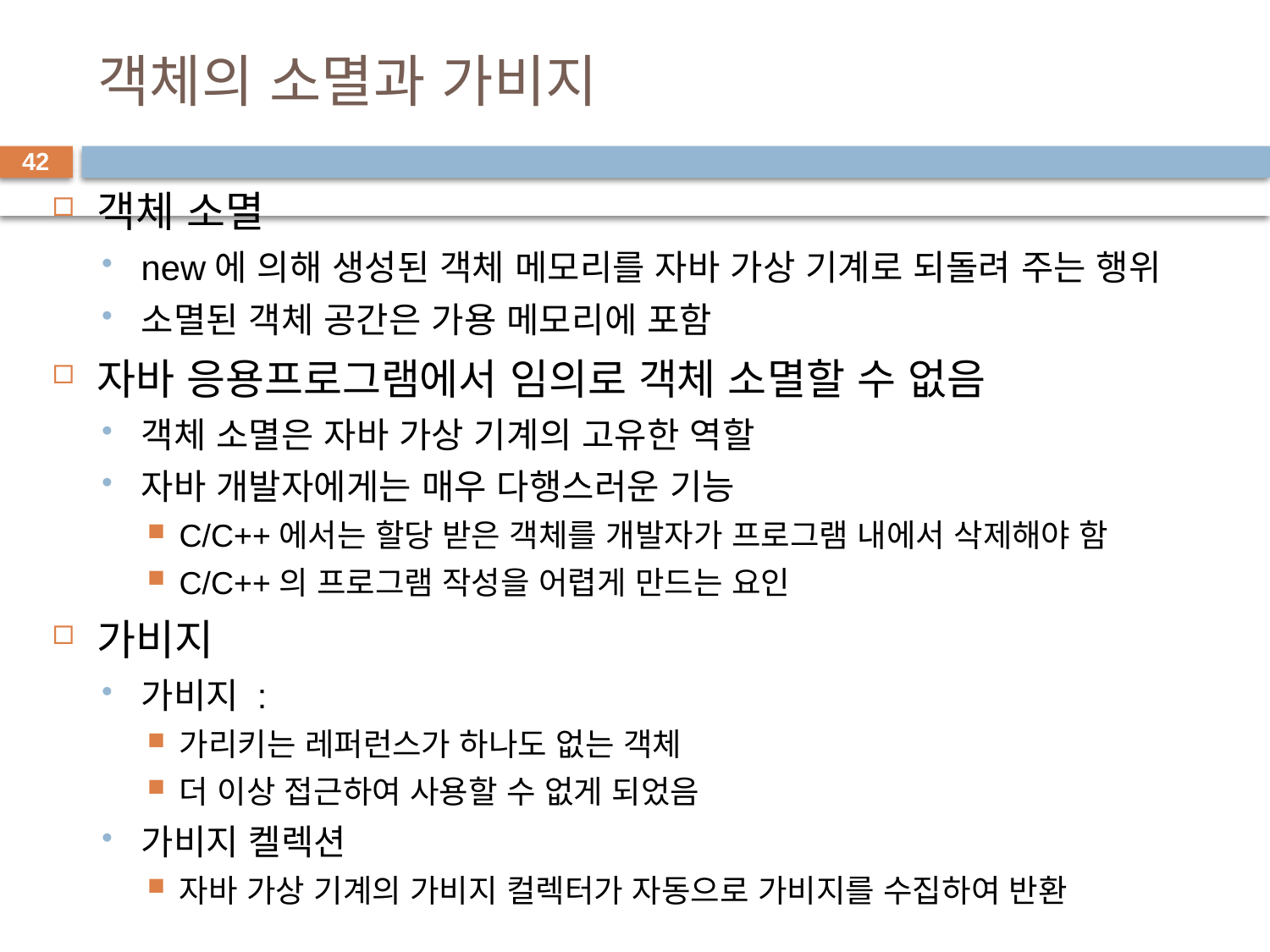

# 객체의 소멸과 가비지
42
객체 소멸
new에 의해 생성된 객체 메모리를 자바 가상 기계로 되돌려 주는 행위
소멸된 객체 공간은 가용 메모리에 포함
자바 응용프로그램에서 임의로 객체 소멸할 수 없음
객체 소멸은 자바 가상 기계의 고유한 역할
자바 개발자에게는 매우 다행스러운 기능
C/C++에서는 할당 받은 객체를 개발자가 프로그램 내에서 삭제해야 함
C/C++의 프로그램 작성을 어렵게 만드는 요인
가비지
가비지 :
가리키는 레퍼런스가 하나도 없는 객체
더 이상 접근하여 사용할 수 없게 되었음
가비지 켈렉션
자바 가상 기계의 가비지 컬렉터가 자동으로 가비지를 수집하여 반환